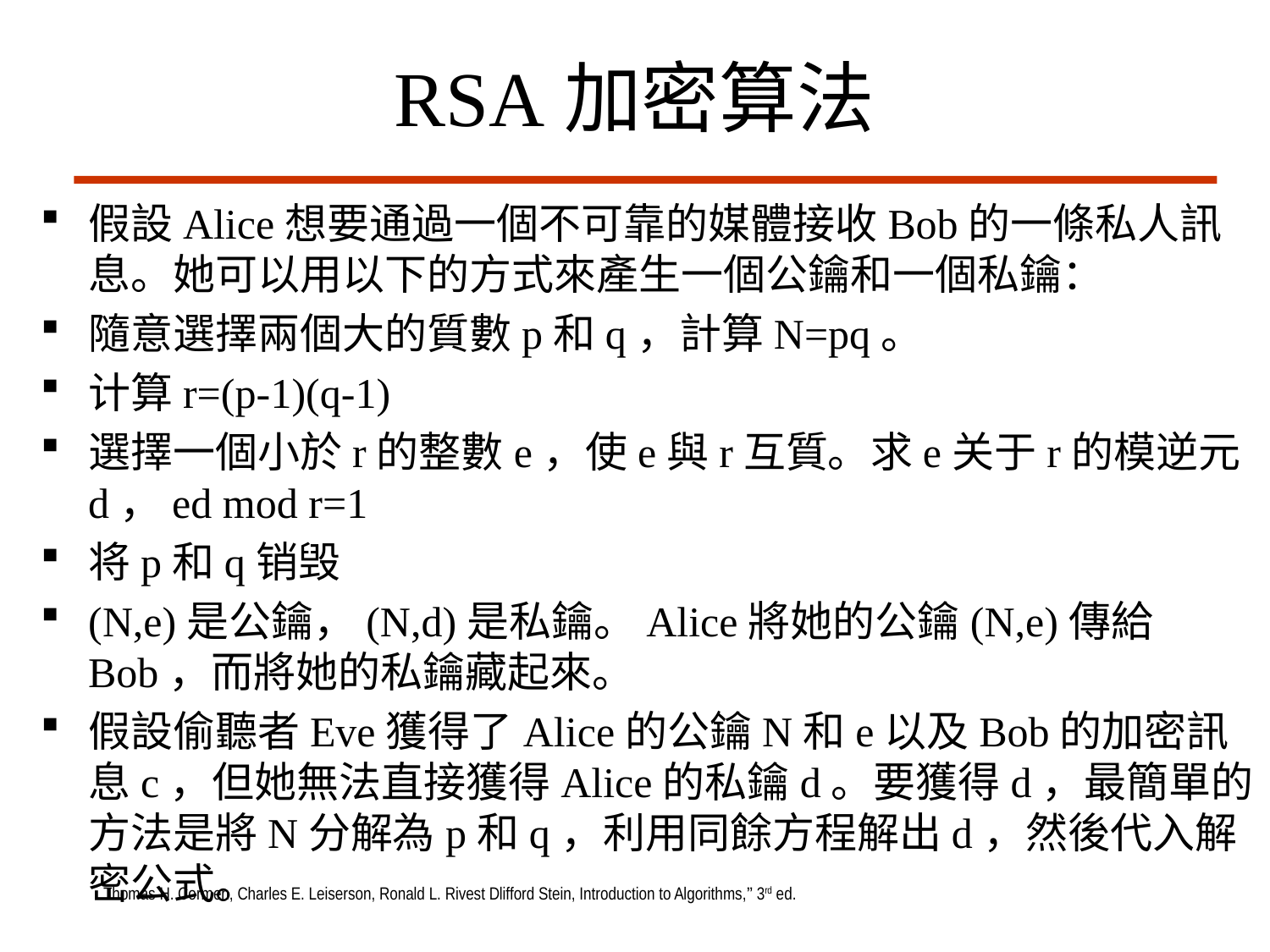

# RSA加密算法
假設Alice想要通過一個不可靠的媒體接收Bob的一條私人訊息。她可以用以下的方式來產生一個公鑰和一個私鑰：
隨意選擇兩個大的質數p和q，計算N=pq。
计算r=(p-1)(q-1)
選擇一個小於r的整數e，使e與r互質。求e关于r的模逆元d，ed mod r=1
将p和q销毁
(N,e)是公鑰，(N,d)是私鑰。Alice將她的公鑰(N,e)傳給Bob，而將她的私鑰藏起來。
假設偷聽者Eve獲得了Alice的公鑰N和e以及Bob的加密訊息c，但她無法直接獲得Alice的私鑰d。要獲得d，最簡單的方法是將N分解為p和q，利用同餘方程解出d，然後代入解密公式。